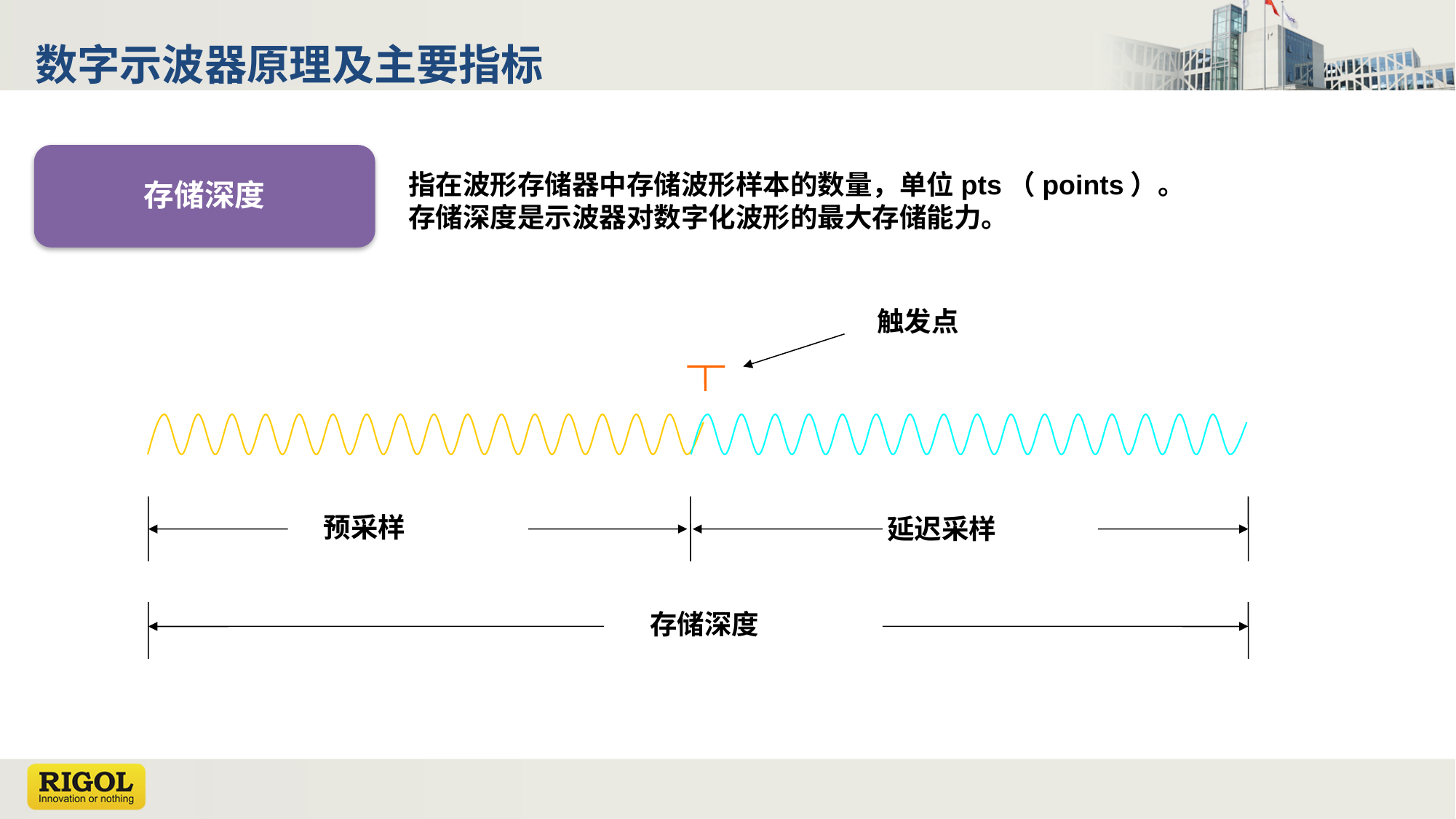

数字示波器原理及主要指标

存储深度
指在波形存储器中存储波形样本的数量，单位pts（points）。
存储深度是示波器对数字化波形的最大存储能力。
触发点

延迟采样

存储深度

预采样